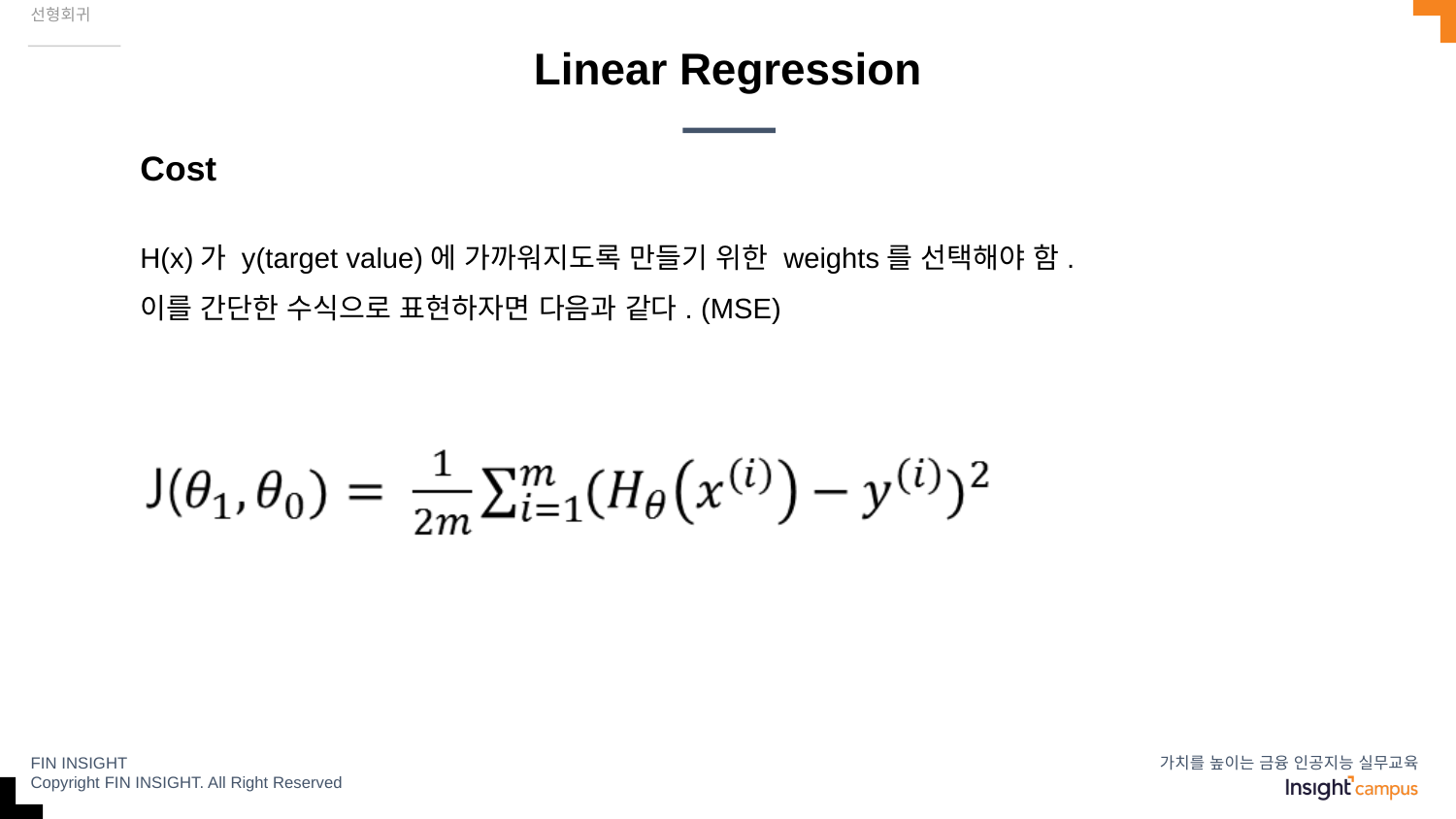

선형회귀
# Linear Regression
Cost
H(x)가 y(target value)에 가까워지도록 만들기 위한 weights를 선택해야 함.
이를 간단한 수식으로 표현하자면 다음과 같다. (MSE)